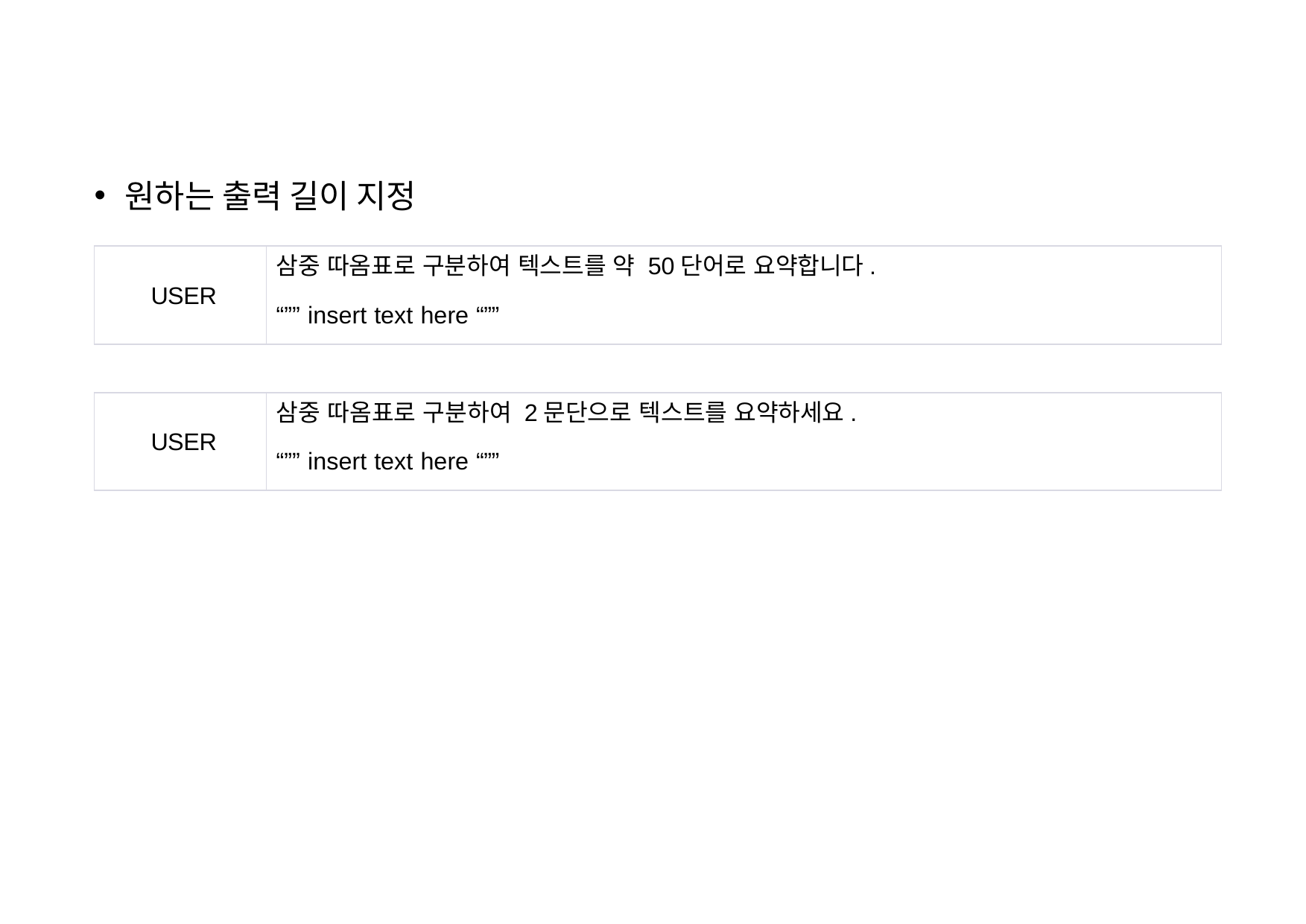

원하는 출력 길이 지정

삼중 따옴표로 구분하여 텍스트를 약 50단어로 요약합니다.

“”” insert text here “””
USER

삼중 따옴표로 구분하여 2문단으로 텍스트를 요약하세요.

“”” insert text here “””
USER